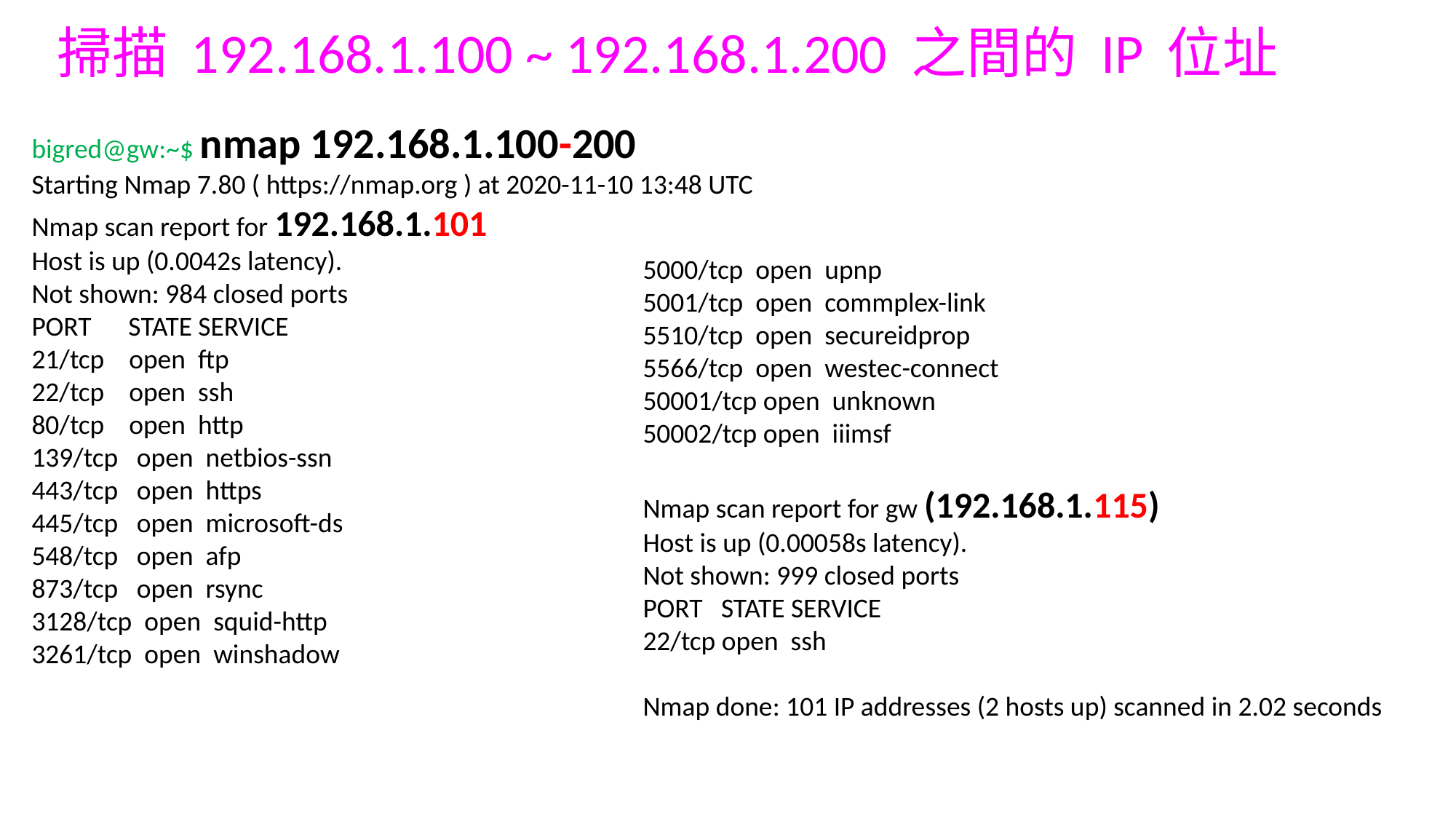

# 掃描 192.168.1.100 ~ 192.168.1.200 之間的 IP 位址
bigred@gw:~$ nmap 192.168.1.100-200
Starting Nmap 7.80 ( https://nmap.org ) at 2020-11-10 13:48 UTC
Nmap scan report for 192.168.1.101
Host is up (0.0042s latency).
Not shown: 984 closed ports
PORT      STATE SERVICE
21/tcp    open  ftp
22/tcp    open  ssh
80/tcp    open  http
139/tcp   open  netbios-ssn
443/tcp   open  https
445/tcp   open  microsoft-ds
548/tcp   open  afp
873/tcp   open  rsync
3128/tcp  open  squid-http
3261/tcp  open  winshadow

5000/tcp  open  upnp
5001/tcp  open  commplex-link
5510/tcp  open  secureidprop
5566/tcp  open  westec-connect
50001/tcp open  unknown
50002/tcp open  iiimsf

Nmap scan report for gw (192.168.1.115)
Host is up (0.00058s latency).
Not shown: 999 closed ports
PORT   STATE SERVICE
22/tcp open  ssh

Nmap done: 101 IP addresses (2 hosts up) scanned in 2.02 seconds